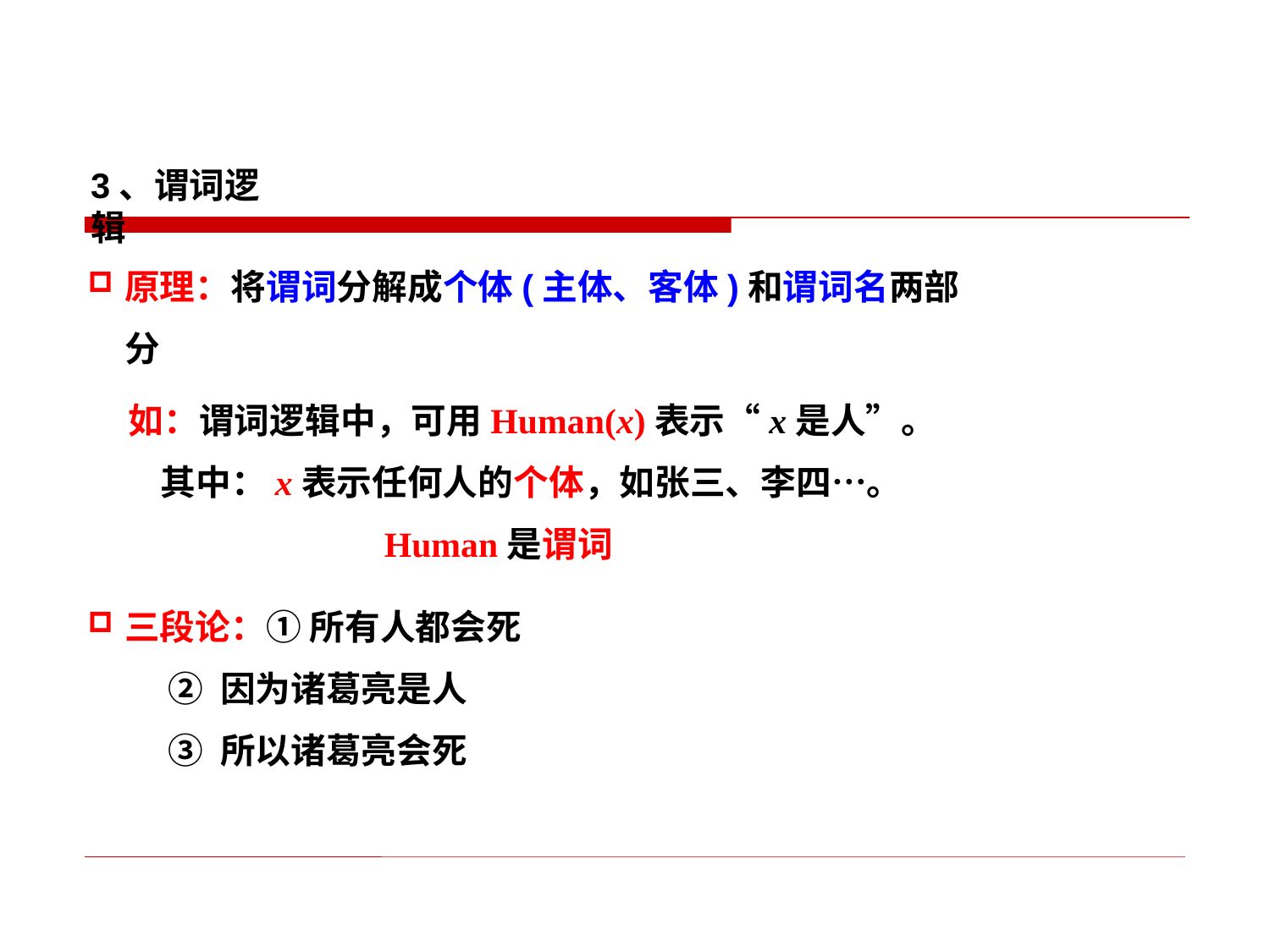

3、谓词逻辑
原理：将谓词分解成个体(主体、客体)和谓词名两部分
    如：谓词逻辑中，可用Human(x)表示“x是人”。
        其中：x表示任何人的个体，如张三、李四…。
              Human是谓词
三段论：① 所有人都会死
          ② 因为诸葛亮是人
          ③ 所以诸葛亮会死